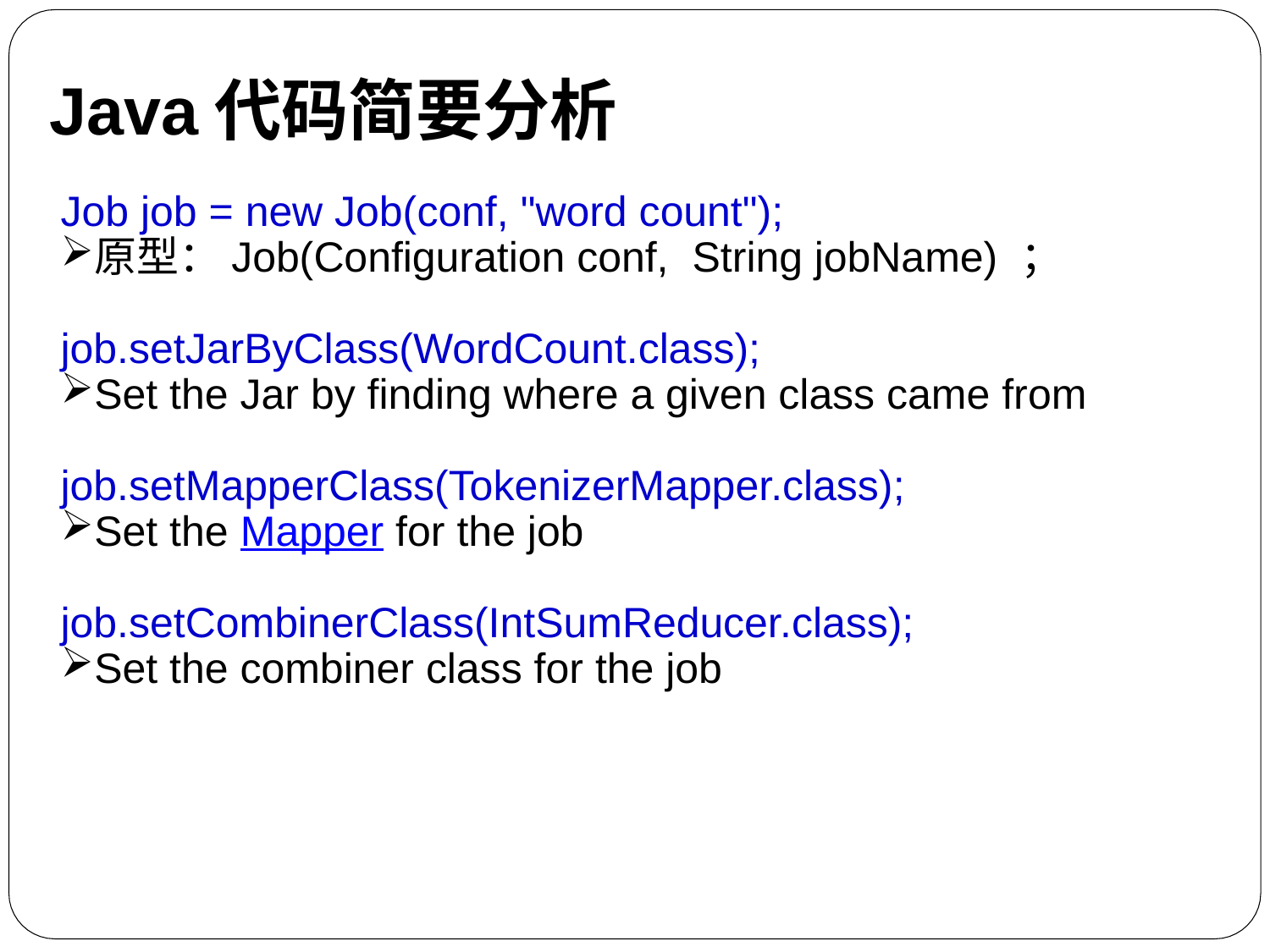

# Java代码简要分析
Job job = new Job(conf, "word count");
原型：Job(Configuration conf,  String jobName) ；

job.setJarByClass(WordCount.class);
Set the Jar by finding where a given class came from

job.setMapperClass(TokenizerMapper.class);
Set the Mapper for the job

job.setCombinerClass(IntSumReducer.class);
Set the combiner class for the job